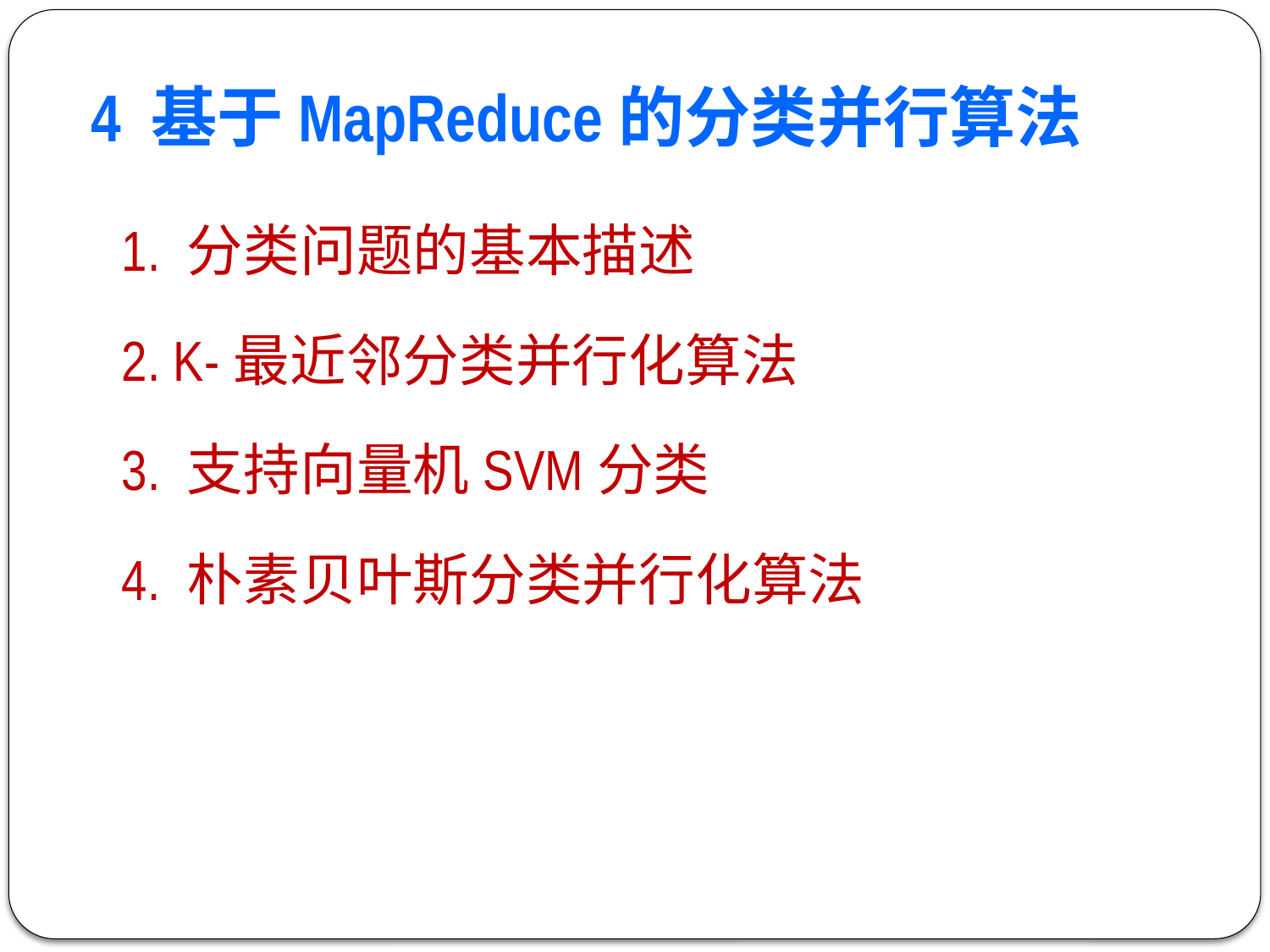

# 4 基于MapReduce的分类并行算法
1. 分类问题的基本描述
2. K-最近邻分类并行化算法
3. 支持向量机SVM分类
4. 朴素贝叶斯分类并行化算法